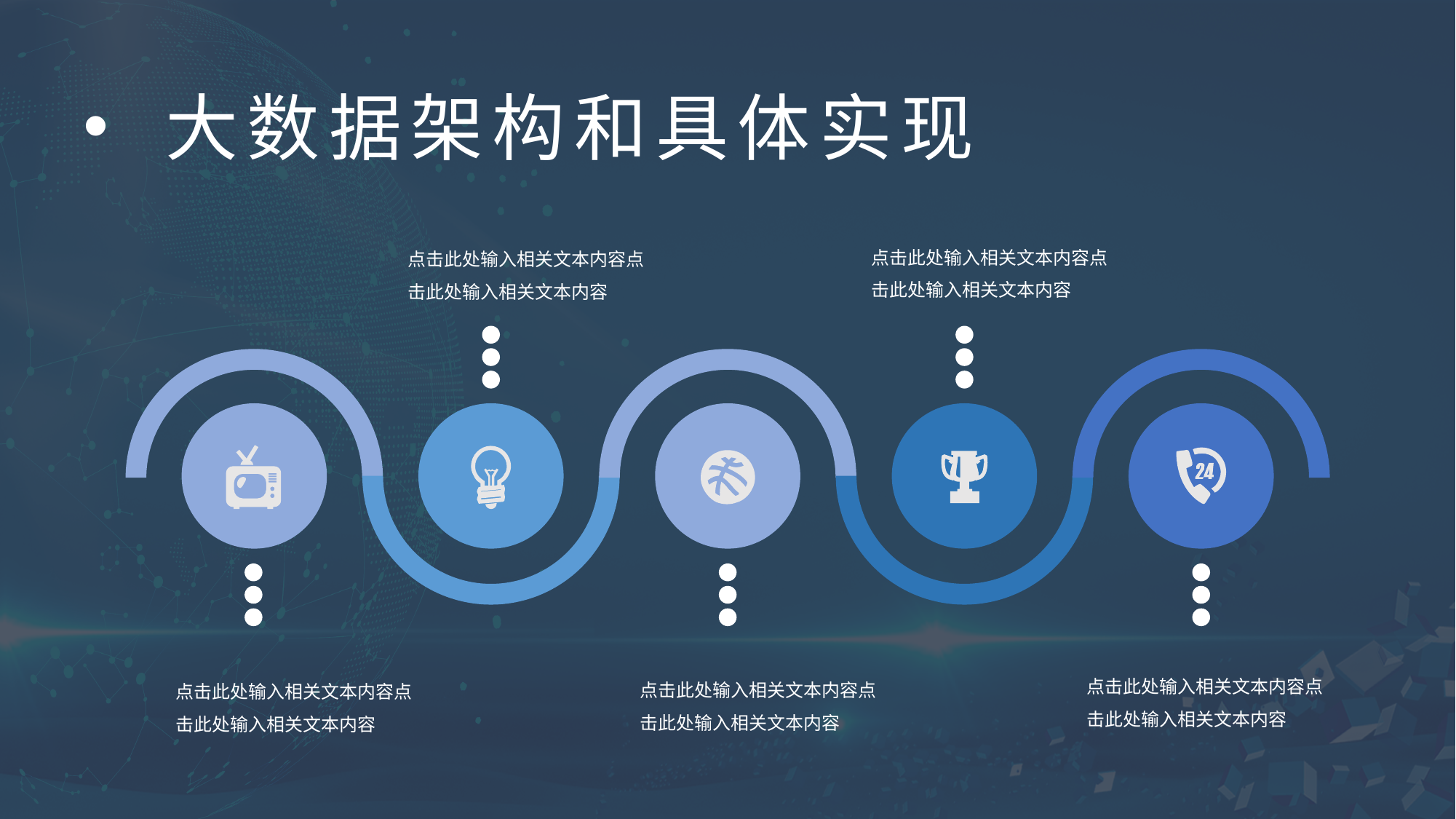

大数据架构和具体实现
点击此处输入相关文本内容点击此处输入相关文本内容
点击此处输入相关文本内容点击此处输入相关文本内容

点击此处输入相关文本内容点击此处输入相关文本内容
点击此处输入相关文本内容点击此处输入相关文本内容
点击此处输入相关文本内容点击此处输入相关文本内容